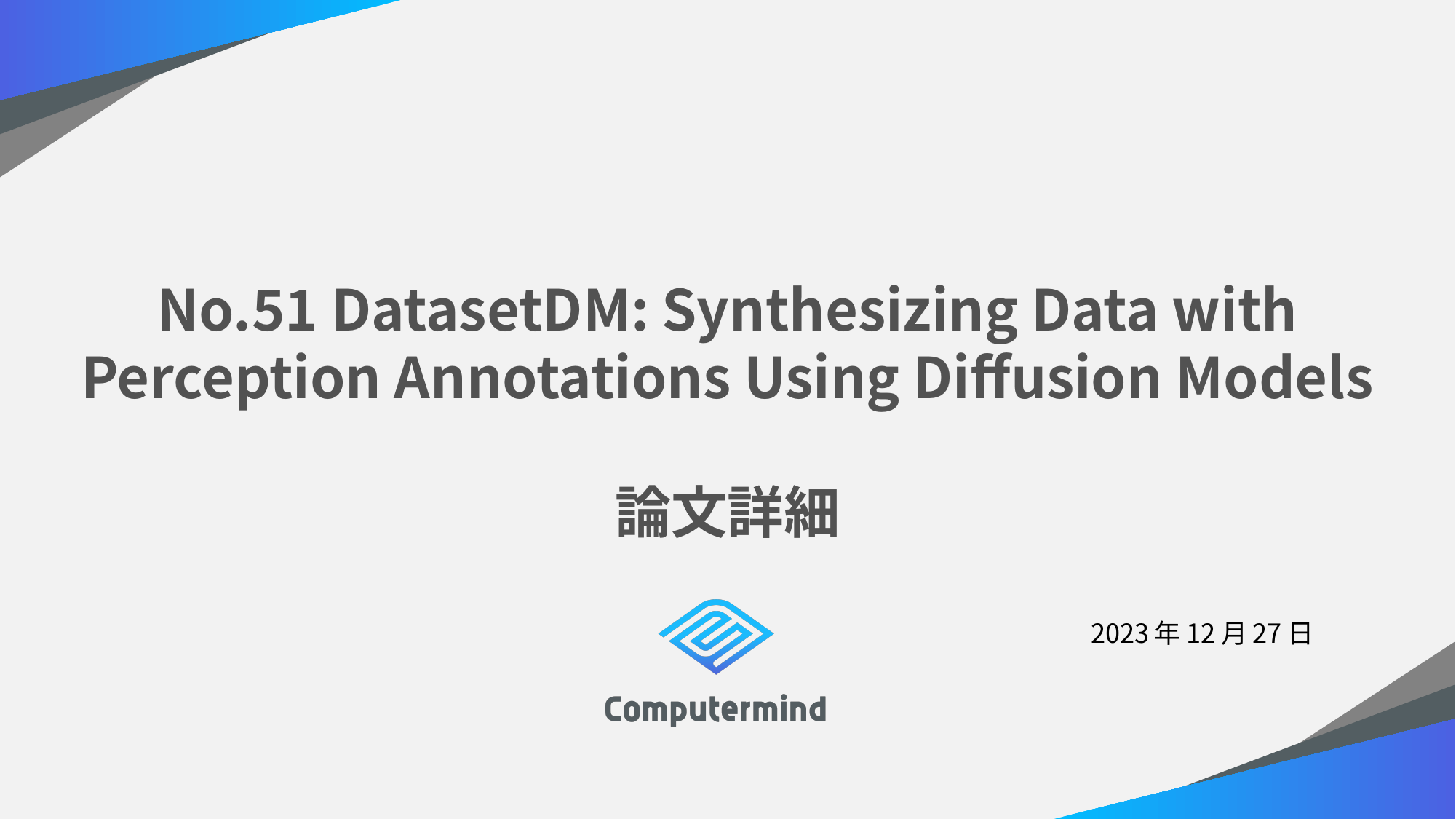

# No.51 DatasetDM: Synthesizing Data with Perception Annotations Using Diffusion Models 論文詳細
2023年12月27日